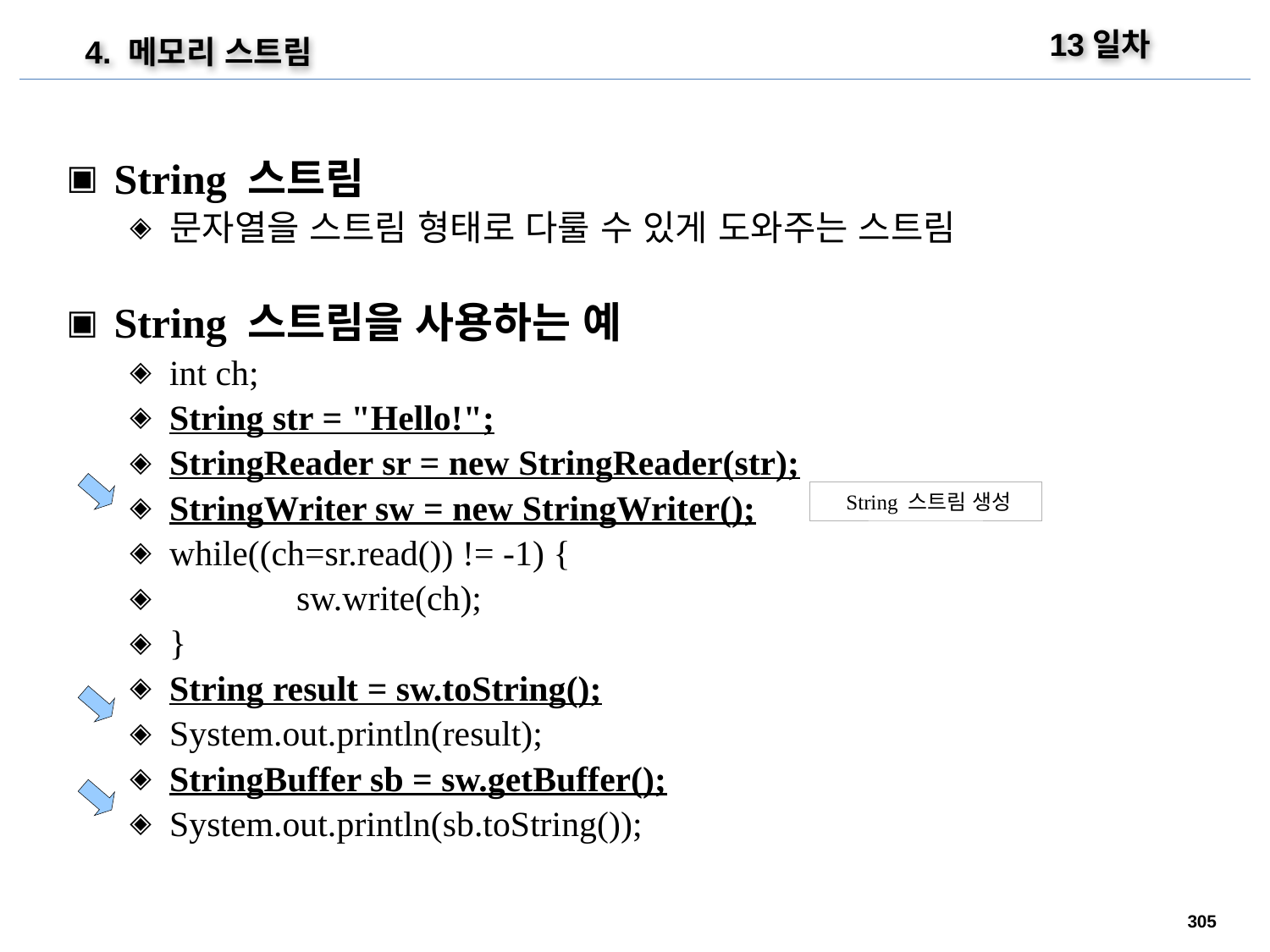

13일차
4. 메모리 스트림
String 스트림
문자열을 스트림 형태로 다룰 수 있게 도와주는 스트림

String 스트림을 사용하는 예
int ch;
String str = "Hello!";
StringReader sr = new StringReader(str);
StringWriter sw = new StringWriter();
while((ch=sr.read()) != -1) {
	sw.write(ch);
}
String result = sw.toString();
System.out.println(result);
StringBuffer sb = sw.getBuffer();
System.out.println(sb.toString());

String 스트림 생성